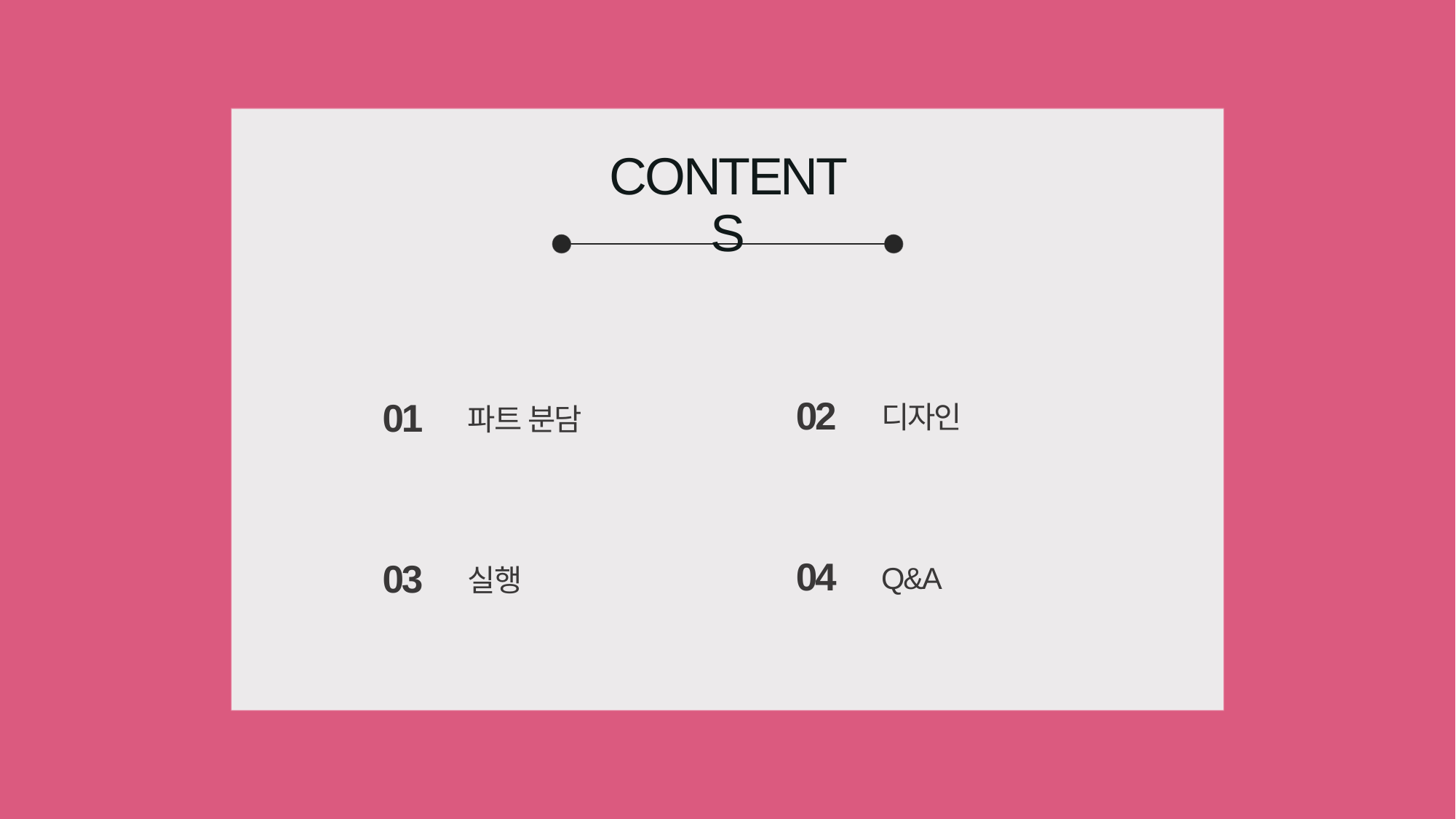

# CONTENTS
02
01
디자인
파트 분담
04
03
Q&A
실행